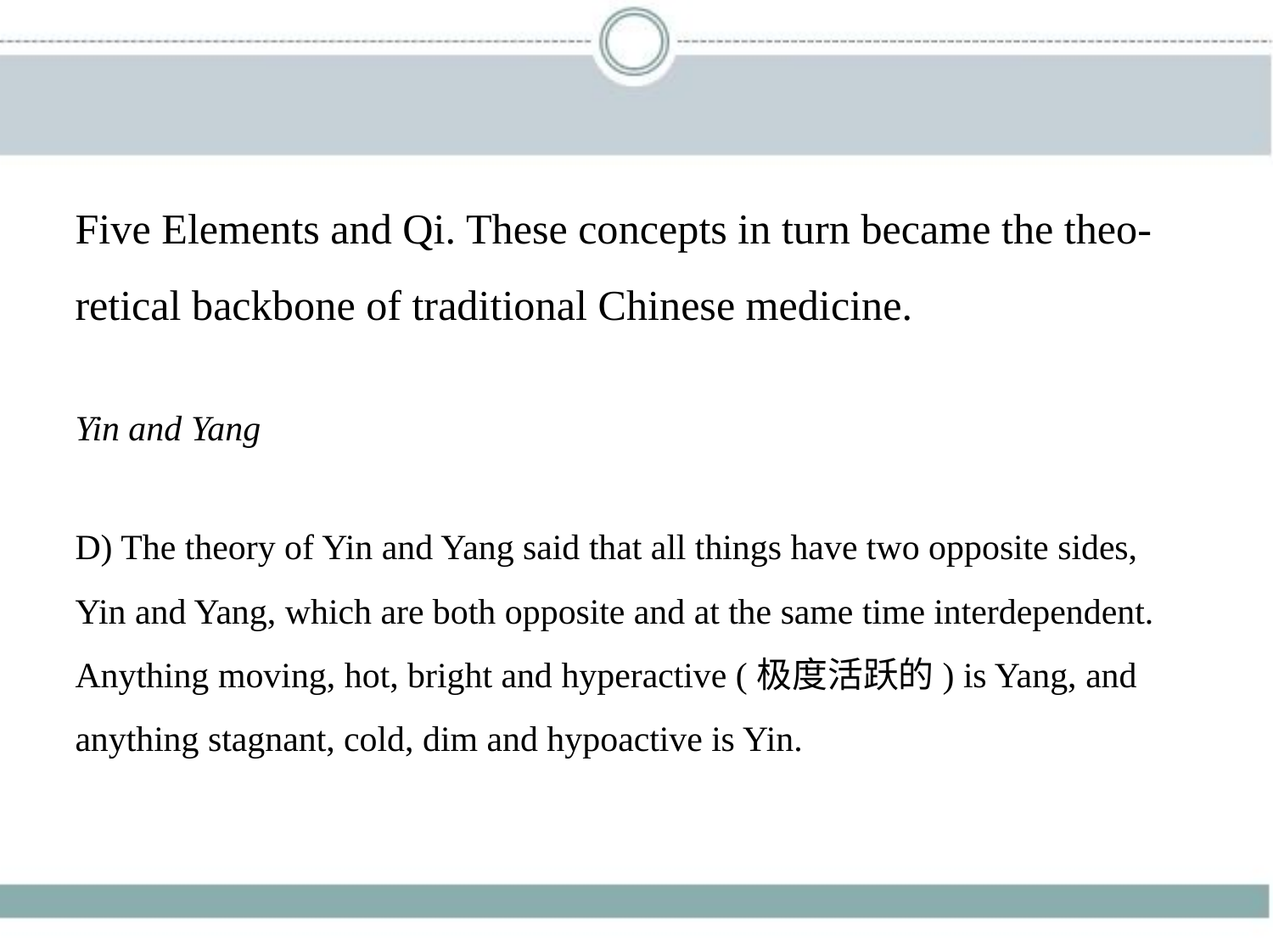

Five Elements and Qi. These concepts in turn became the theo-
retical backbone of traditional Chinese medicine.
Yin and Yang
D) The theory of Yin and Yang said that all things have two opposite sides,
Yin and Yang, which are both opposite and at the same time interdependent.
Anything moving, hot, bright and hyperactive (极度活跃的) is Yang, and
anything stagnant, cold, dim and hypoactive is Yin.